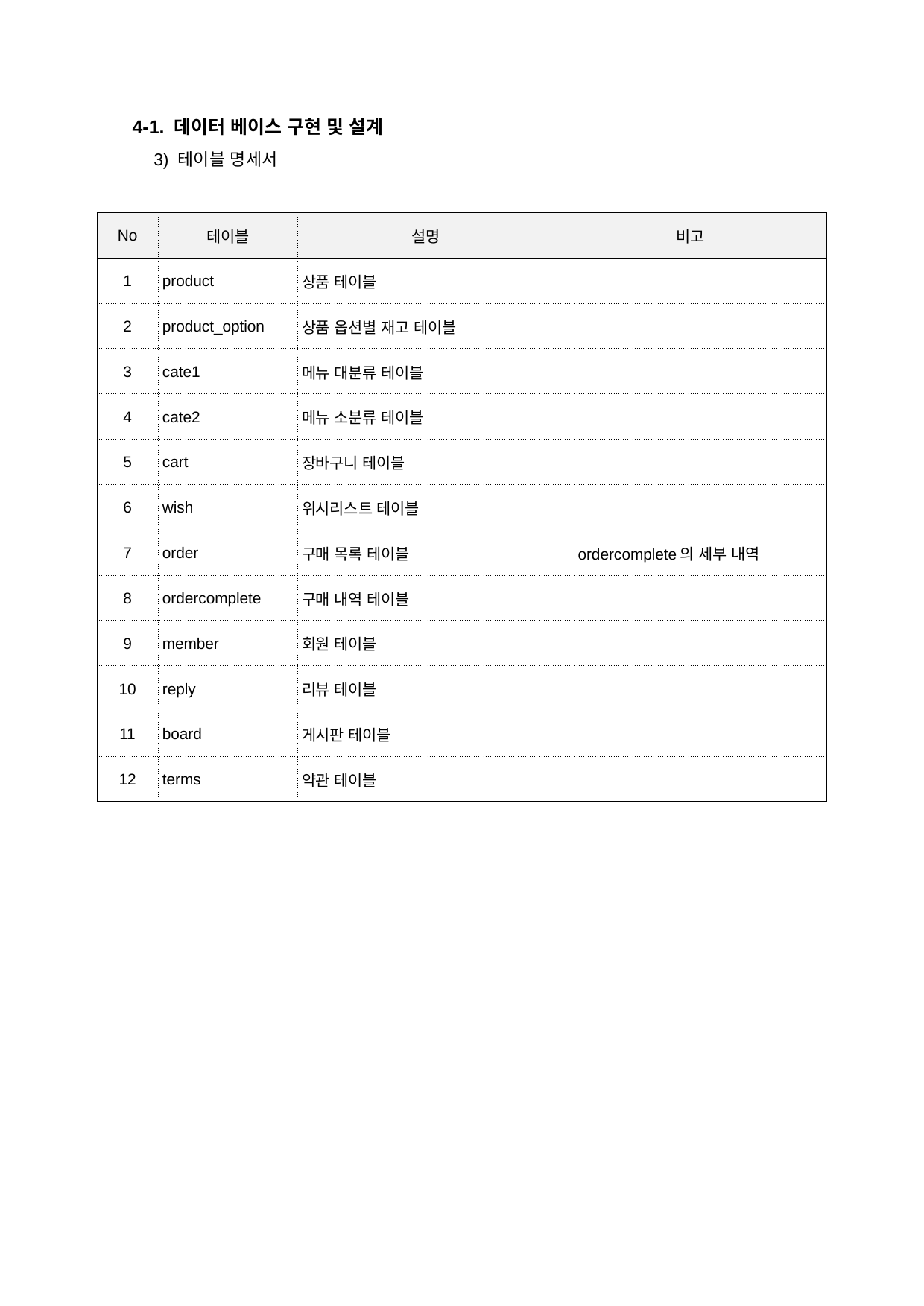

4-1. 데이터 베이스 구현 및 설계
3) 테이블 명세서
| No | 테이블 | 설명 | 비고 |
| --- | --- | --- | --- |
| 1 | product | 상품 테이블 |  |
| 2 | product\_option | 상품 옵션별 재고 테이블 |  |
| 3 | cate1 | 메뉴 대분류 테이블 |  |
| 4 | cate2 | 메뉴 소분류 테이블 |  |
| 5 | cart | 장바구니 테이블 |  |
| 6 | wish | 위시리스트 테이블 |  |
| 7 | order | 구매 목록 테이블 | ordercomplete의 세부 내역 |
| 8 | ordercomplete | 구매 내역 테이블 |  |
| 9 | member | 회원 테이블 |  |
| 10 | reply | 리뷰 테이블 |  |
| 11 | board | 게시판 테이블 |  |
| 12 | terms | 약관 테이블 |  |